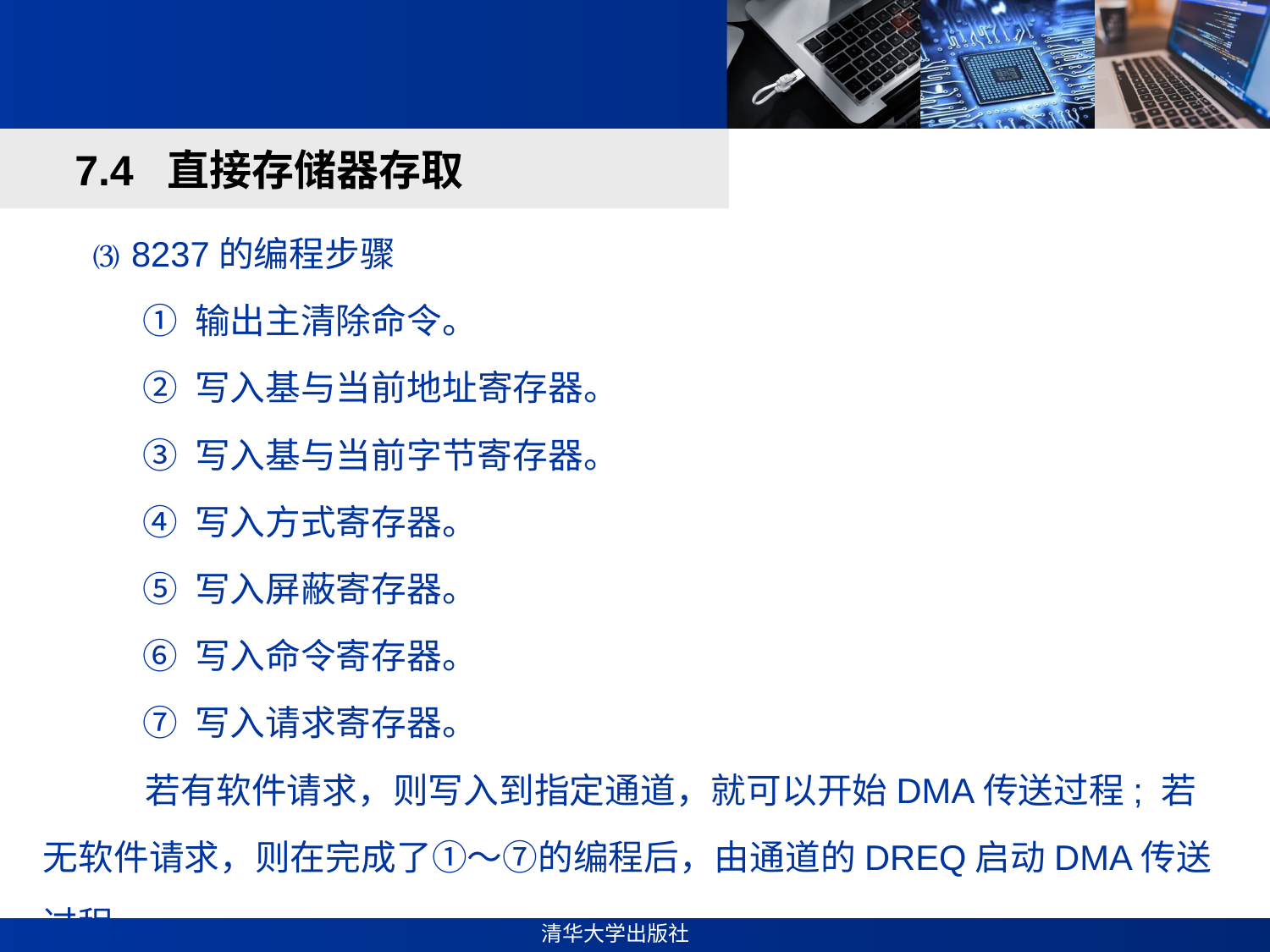

#
7.4  直接存储器存取
     ⑶ 8237的编程步骤
① 输出主清除命令。
② 写入基与当前地址寄存器。
③ 写入基与当前字节寄存器。
④ 写入方式寄存器。
⑤ 写入屏蔽寄存器。
⑥ 写入命令寄存器。
⑦ 写入请求寄存器。
            若有软件请求，则写入到指定通道，就可以开始DMA传送过程; 若无软件请求，则在完成了①～⑦的编程后，由通道的DREQ启动DMA传送过程。